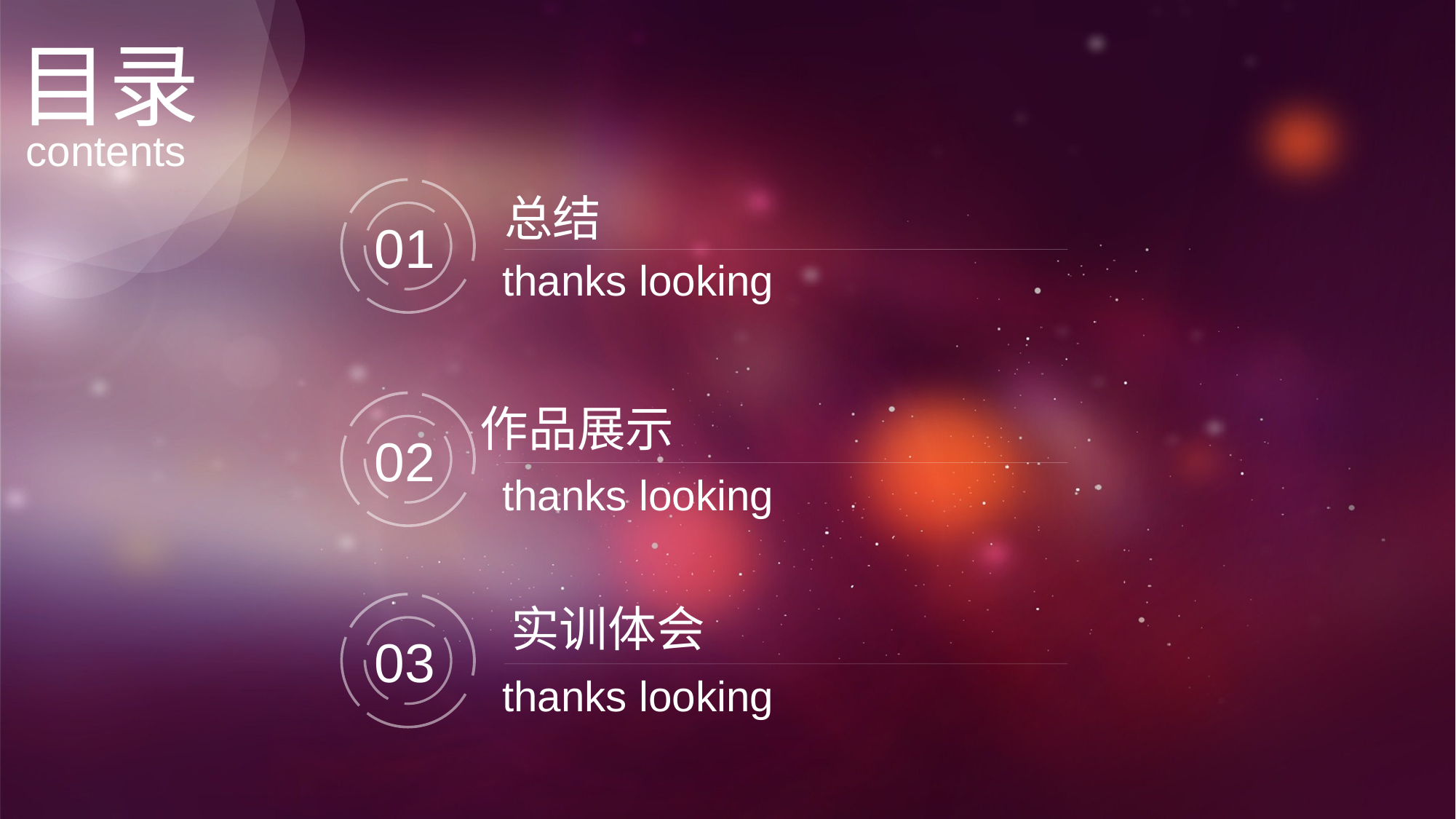

目录
contents

总结

01
thanks looking

作品展示

02
thanks looking
实训体会

03
thanks looking